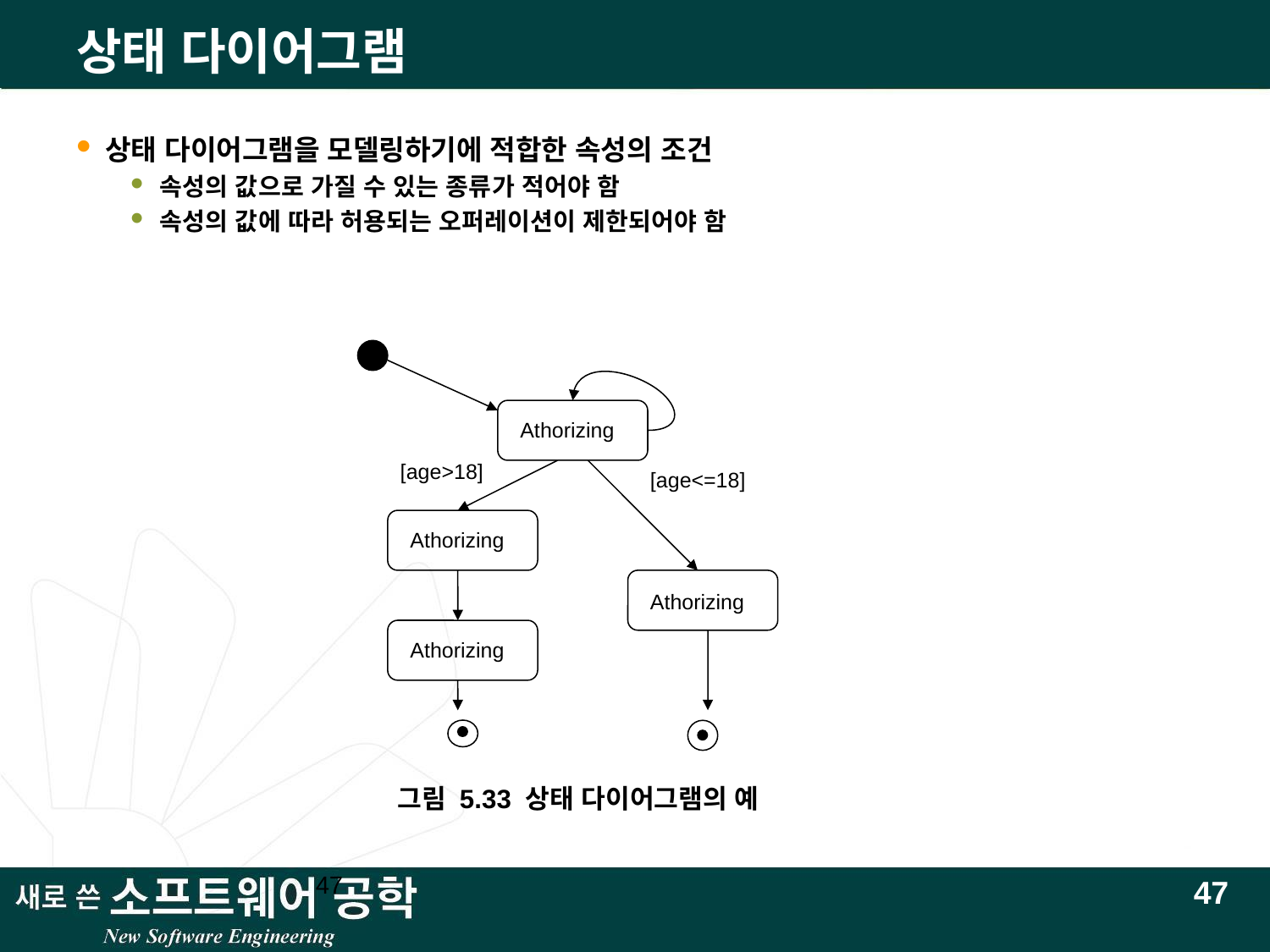

# 상태 다이어그램
상태 다이어그램을 모델링하기에 적합한 속성의 조건
속성의 값으로 가질 수 있는 종류가 적어야 함
속성의 값에 따라 허용되는 오퍼레이션이 제한되어야 함

Athorizing
[age>18]

[age<=18]

Athorizing

Athorizing

Athorizing

그림 5.33 상태 다이어그램의 예
47